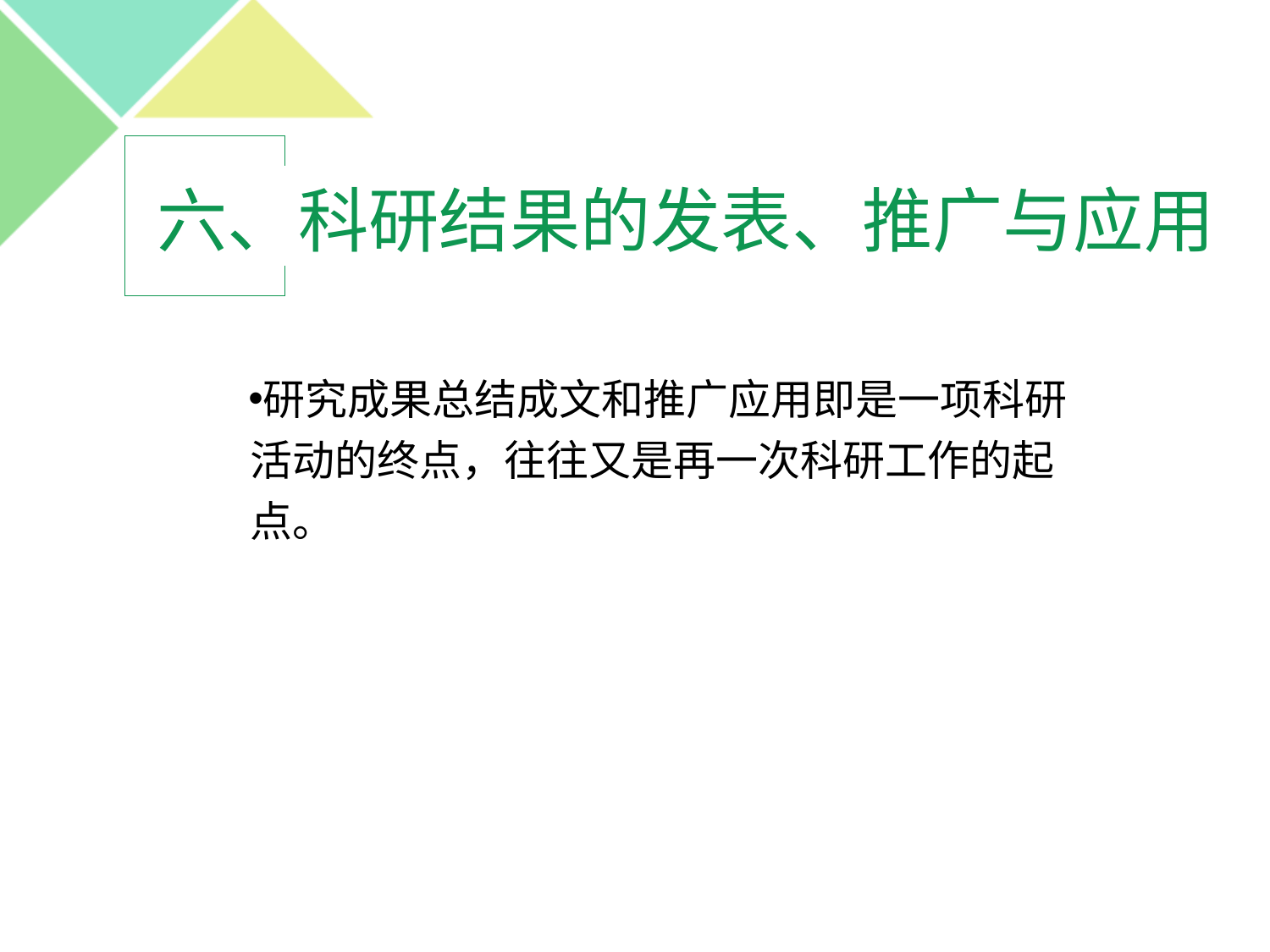

# 六、科研结果的发表、推广与应用
研究成果总结成文和推广应用即是一项科研活动的终点，往往又是再一次科研工作的起点。
65